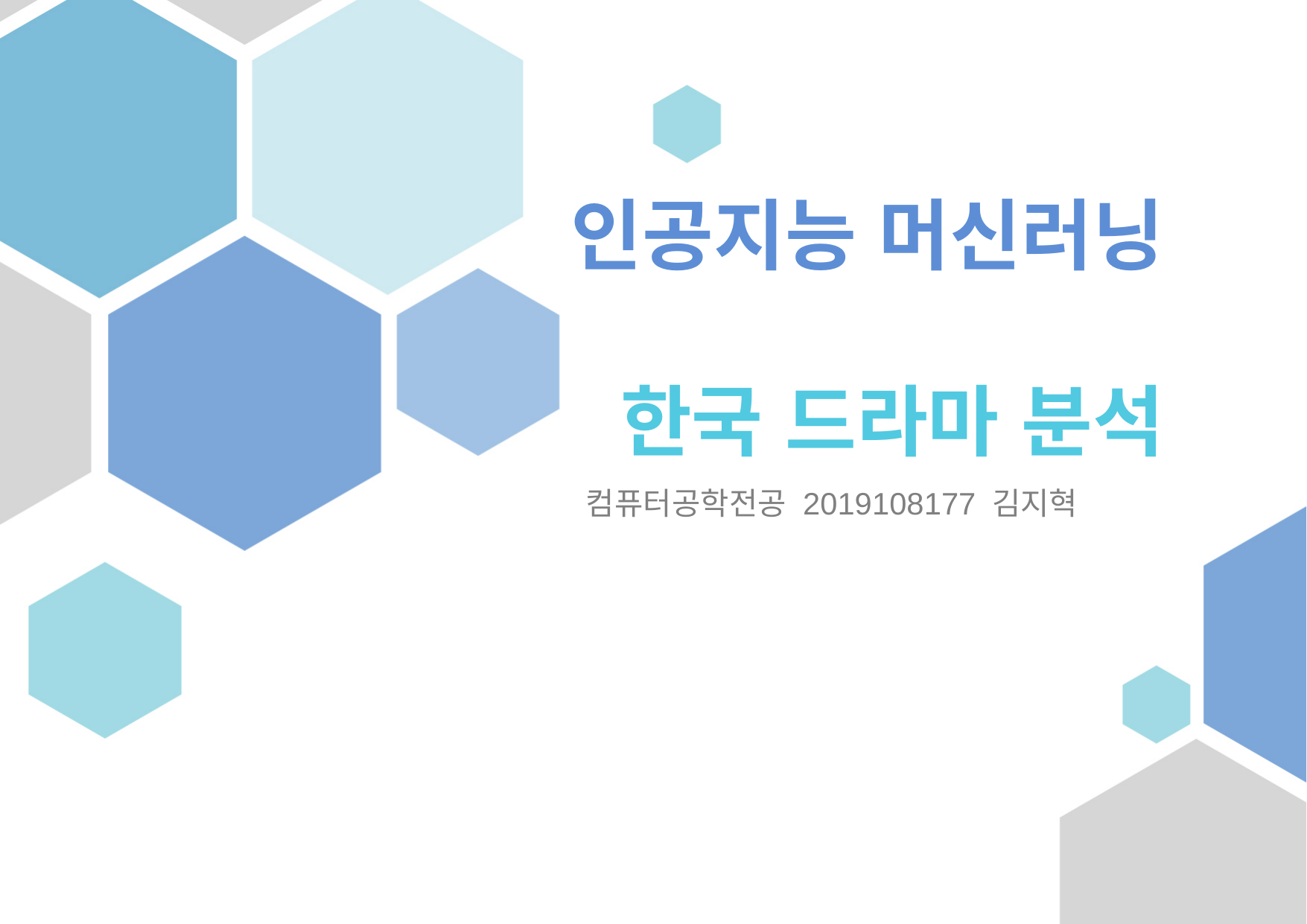

# 인공지능 머신러닝 한국 드라마 분석
컴퓨터공학전공 2019108177 김지혁